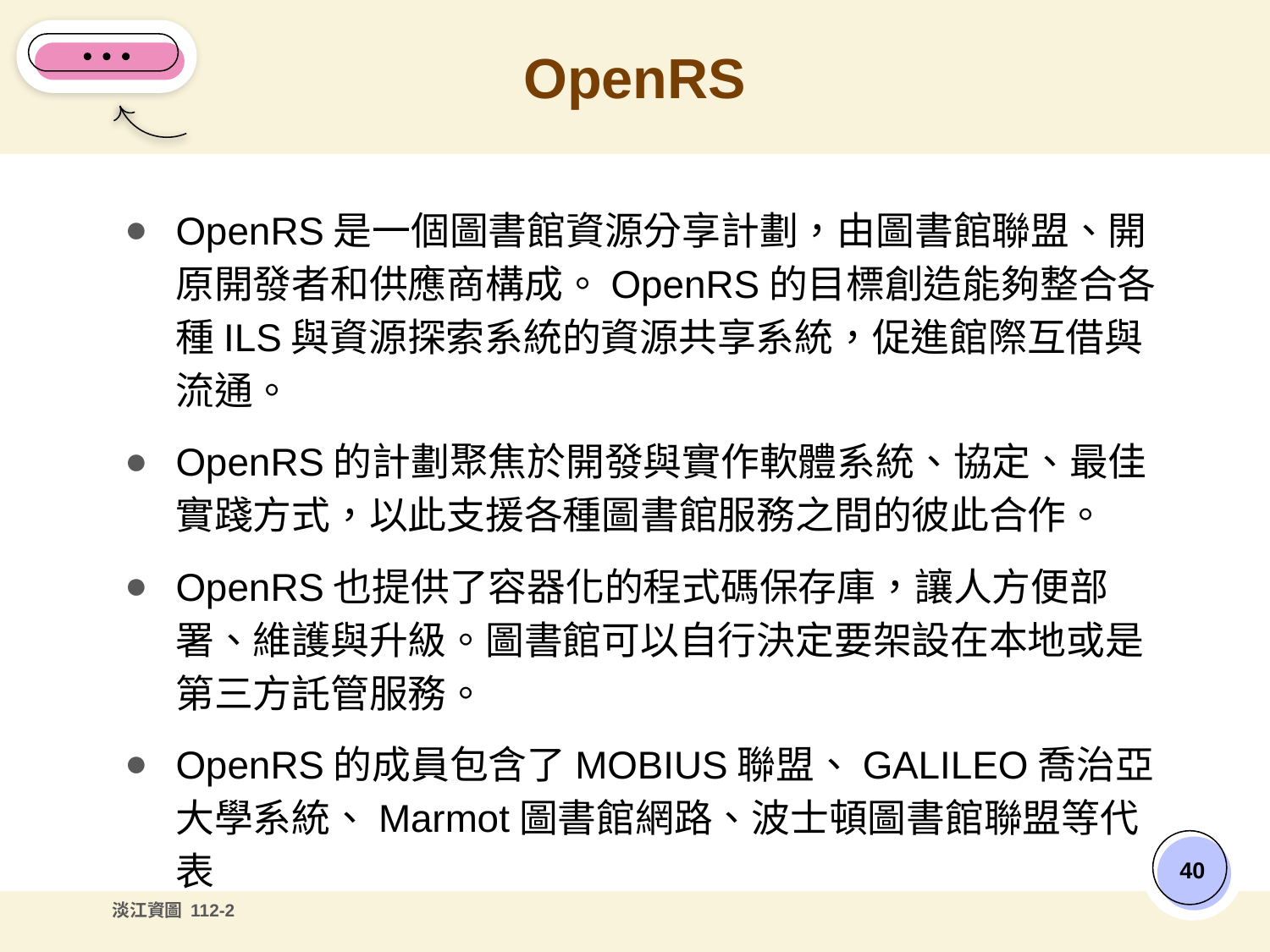

# OpenRS
OpenRS是一個圖書館資源分享計劃，由圖書館聯盟、開原開發者和供應商構成。OpenRS的目標創造能夠整合各種ILS與資源探索系統的資源共享系統，促進館際互借與流通。
OpenRS的計劃聚焦於開發與實作軟體系統、協定、最佳實踐方式，以此支援各種圖書館服務之間的彼此合作。
OpenRS也提供了容器化的程式碼保存庫，讓人方便部署、維護與升級。圖書館可以自行決定要架設在本地或是第三方託管服務。
OpenRS的成員包含了MOBIUS聯盟、GALILEO喬治亞大學系統、Marmot圖書館網路、波士頓圖書館聯盟等代表
40